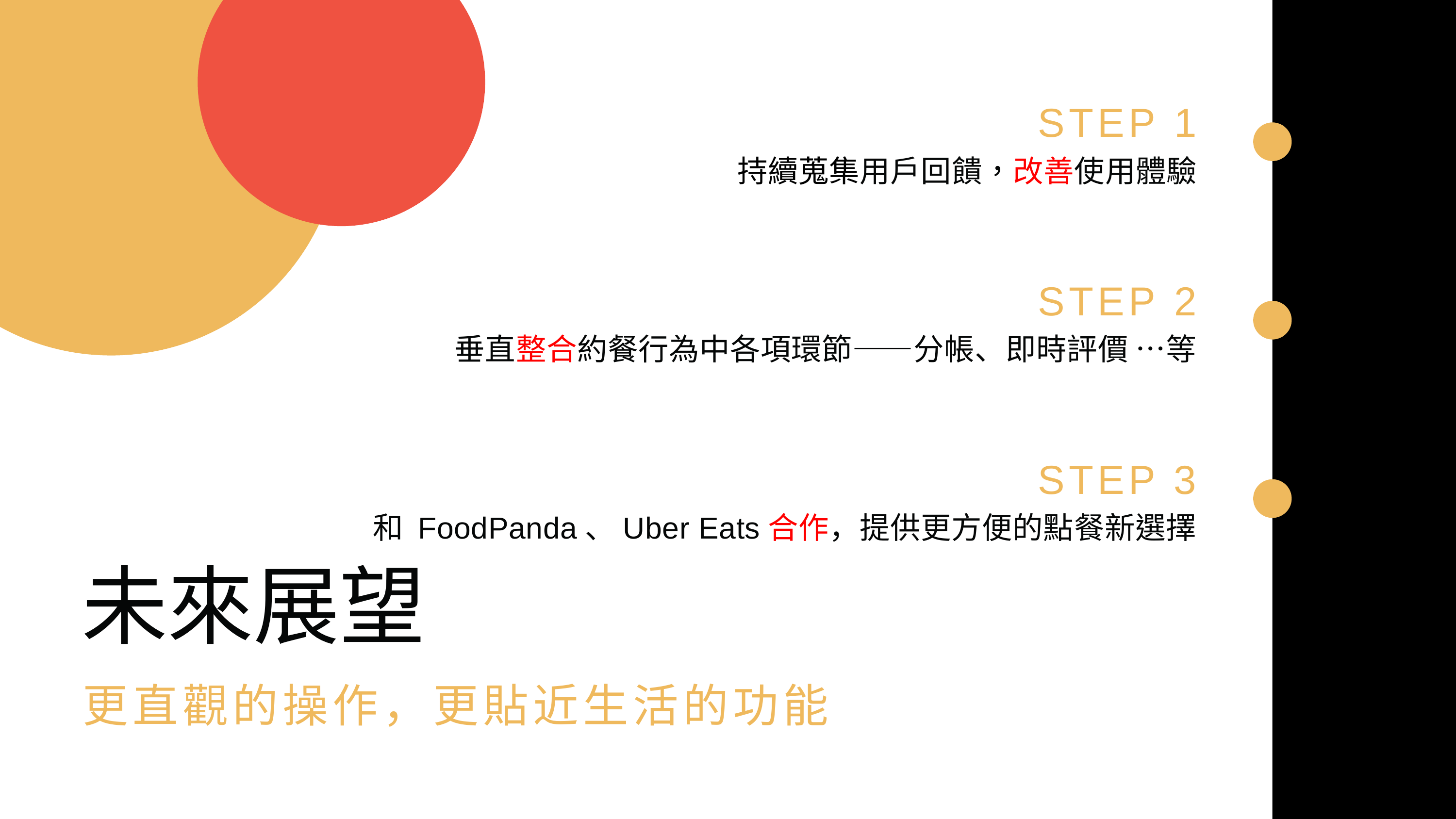

STEP 1
持續蒐集用戶回饋，改善使用體驗

STEP 2
垂直整合約餐行為中各項環節——分帳、即時評價 …等

STEP 3
和 FoodPanda、Uber Eats合作，提供更方便的點餐新選擇

未來展望
更直觀的操作，更貼近生活的功能